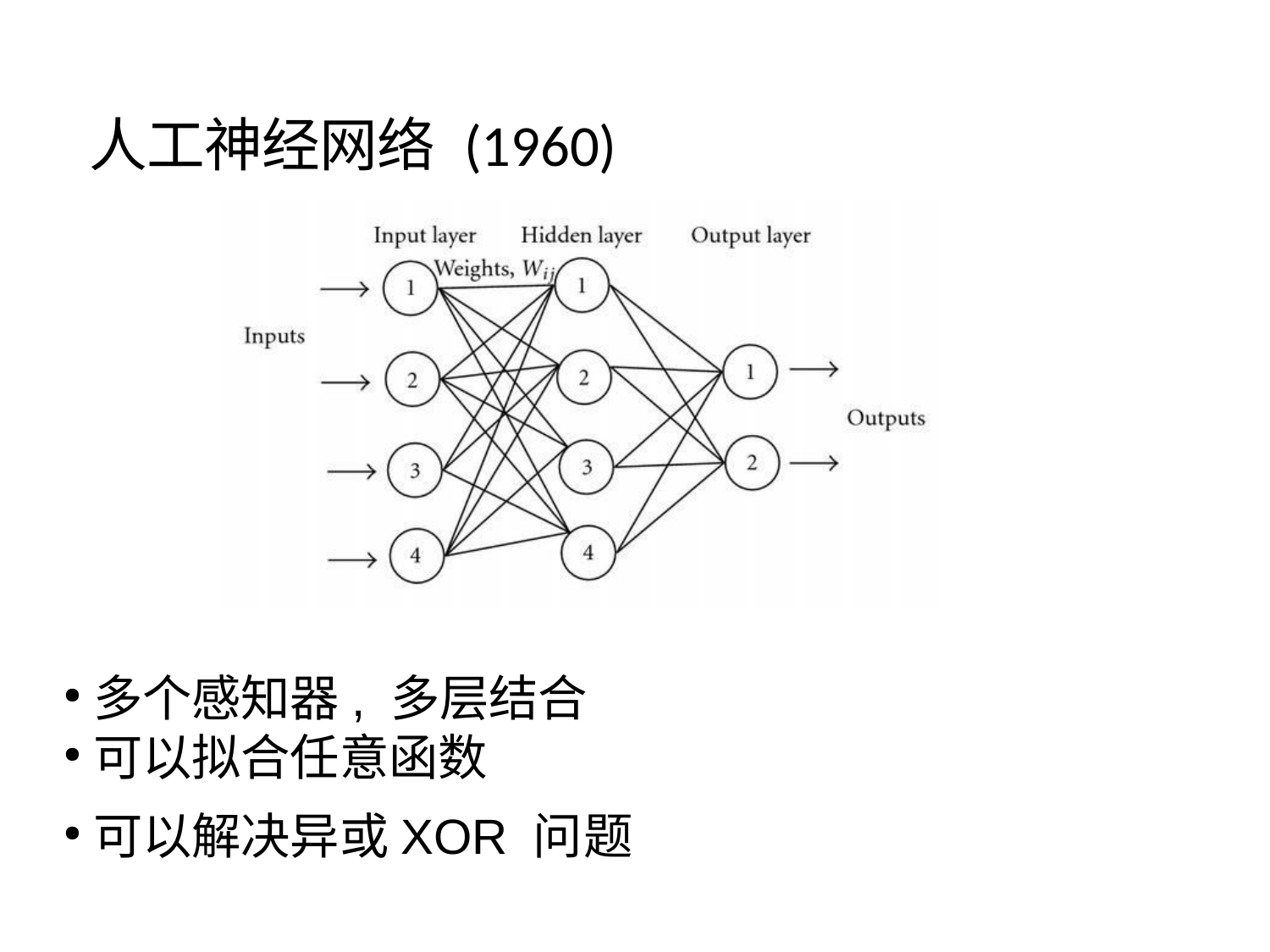

# 人工神经网络 (1960)

多个感知器, 多层结合
可以拟合任意函数
可以解决异或XOR 问题